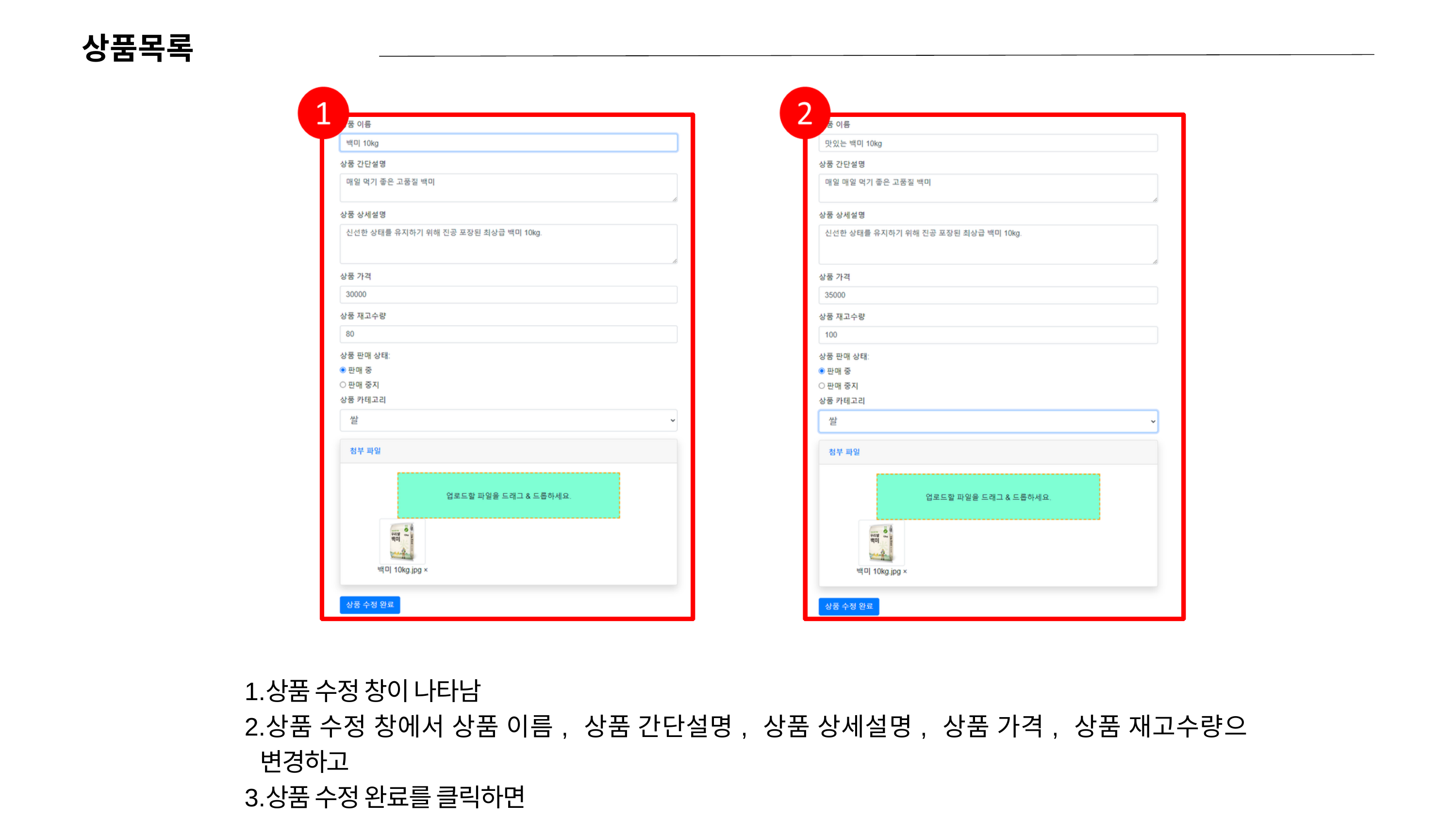

상품목록

상품 수정 창이 나타남
상품 수정 창에서 상품 이름, 상품 간단설명, 상품 상세설명, 상품 가격, 상품 재고수량으 변경하고
상품 수정 완료를 클릭하면